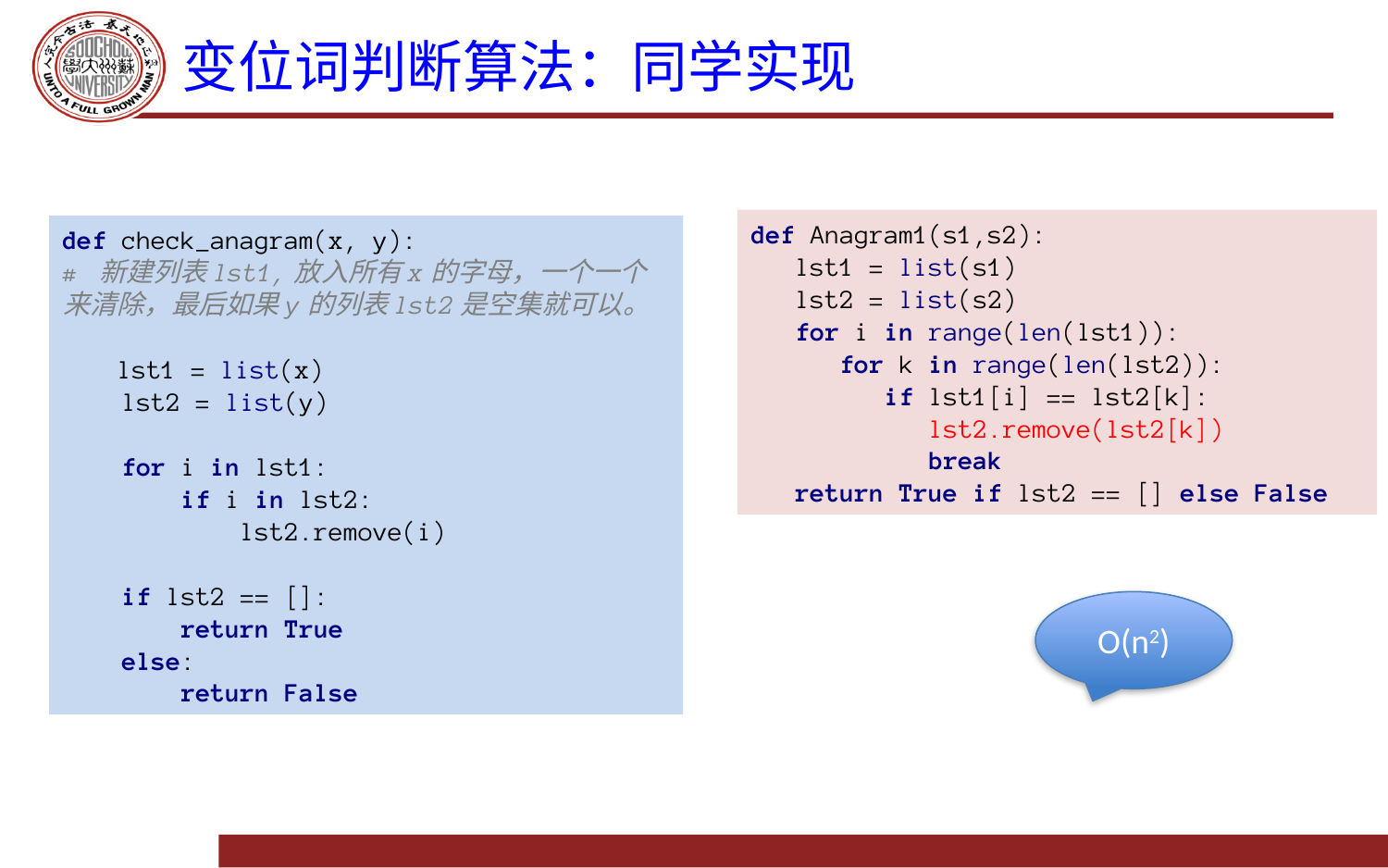

# 变位词判断算法：同学实现
def Anagram1(s1,s2):
   lst1 = list(s1)
   lst2 = list(s2)
   for i in range(len(lst1)):
      for k in range(len(lst2)):
         if lst1[i] == lst2[k]:
            lst2.remove(lst2[k])
            break
   return True if lst2 == [] else False
def check_anagram(x, y):
# 新建列表lst1,放入所有x的字母，一个一个来清除，最后如果y的列表lst2是空集就可以。
        lst1 = list(x)
    lst2 = list(y)
    for i in lst1:
        if i in lst2:
            lst2.remove(i)
    if lst2 == []:
        return True
    else:
        return False
O(n2)